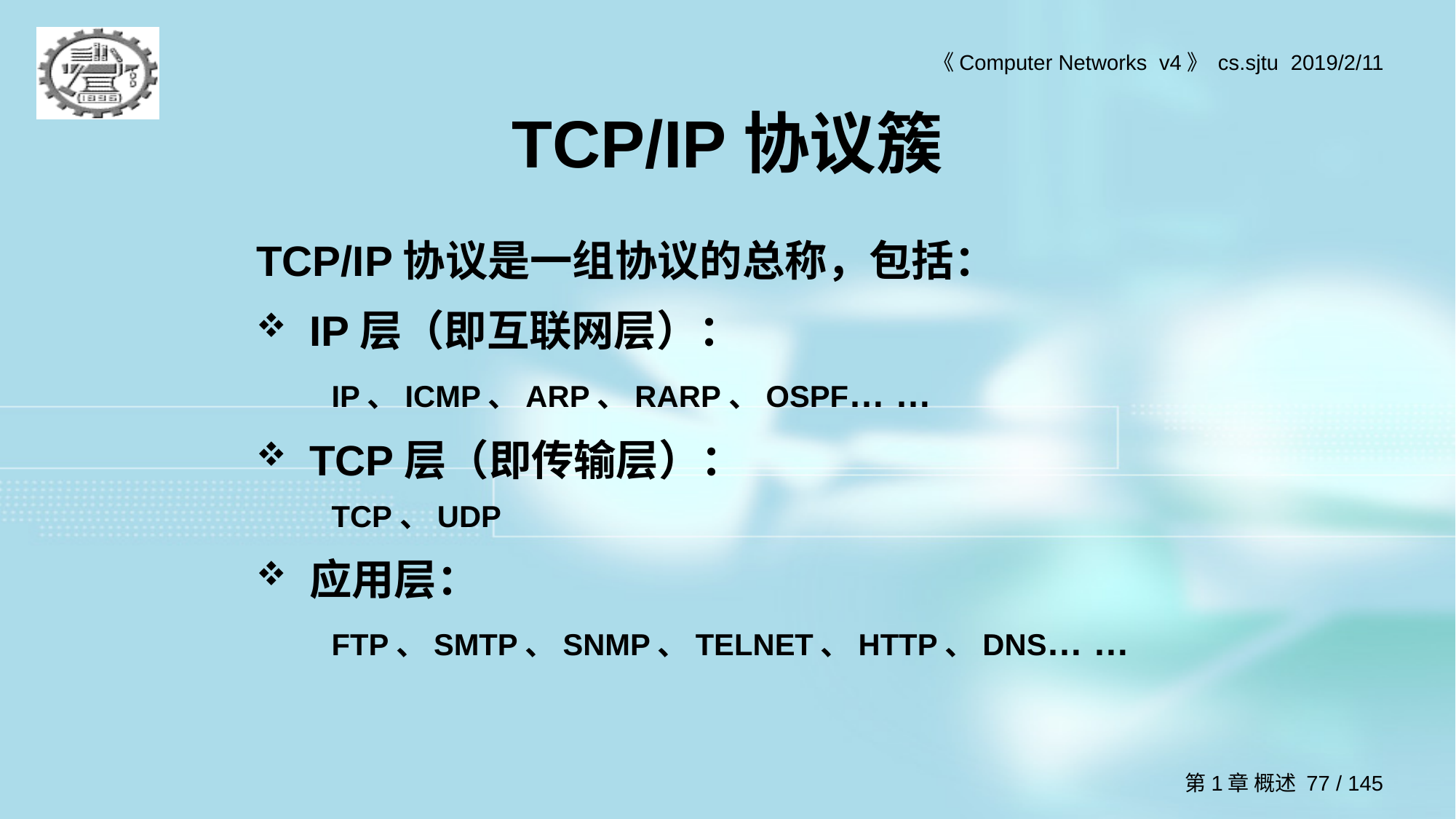

# TCP/IP协议簇
TCP/IP协议是一组协议的总称，包括：
IP层（即互联网层）：
IP、ICMP、ARP、RARP、OSPF… …
TCP层（即传输层）：
TCP、UDP
应用层：
FTP、SMTP、SNMP、TELNET、HTTP、DNS… …